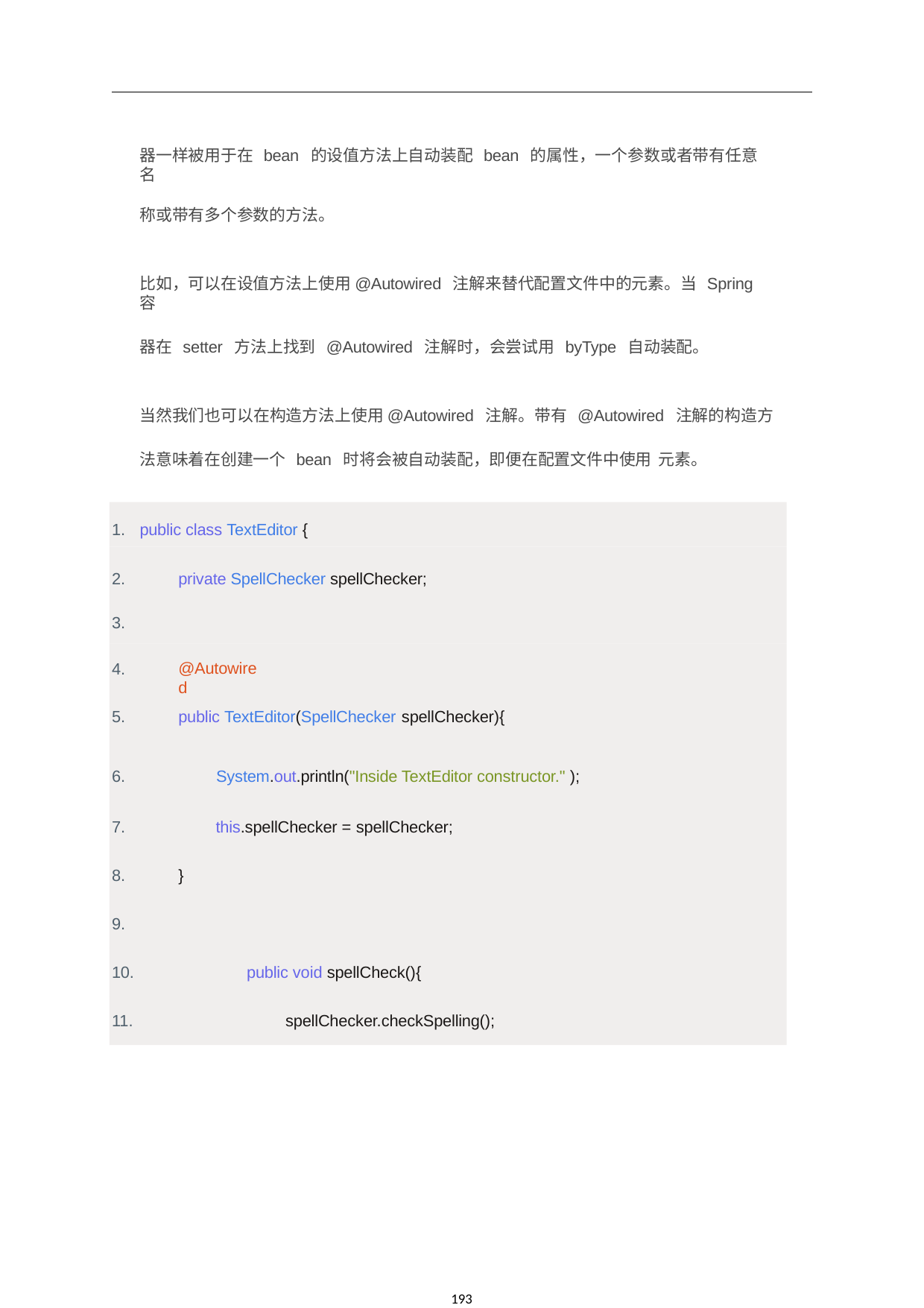

器一样被用于在 bean 的设值方法上自动装配 bean 的属性，一个参数或者带有任意名

称或带有多个参数的方法。
比如，可以在设值方法上使用@Autowired 注解来替代配置文件中的元素。当 Spring 容

器在 setter 方法上找到 @Autowired 注解时，会尝试用 byType 自动装配。
当然我们也可以在构造方法上使用@Autowired 注解。带有 @Autowired 注解的构造方

法意味着在创建一个 bean 时将会被自动装配，即便在配置文件中使用 元素。

public class TextEditor {

private SpellChecker spellChecker;

3.

4.

@Autowired

5.
public TextEditor(SpellChecker spellChecker){

6.
System.out.println("Inside TextEditor constructor." );

7.
this.spellChecker = spellChecker;

8.
}

9.

10.
public void spellCheck(){

11.
spellChecker.checkSpelling();
193